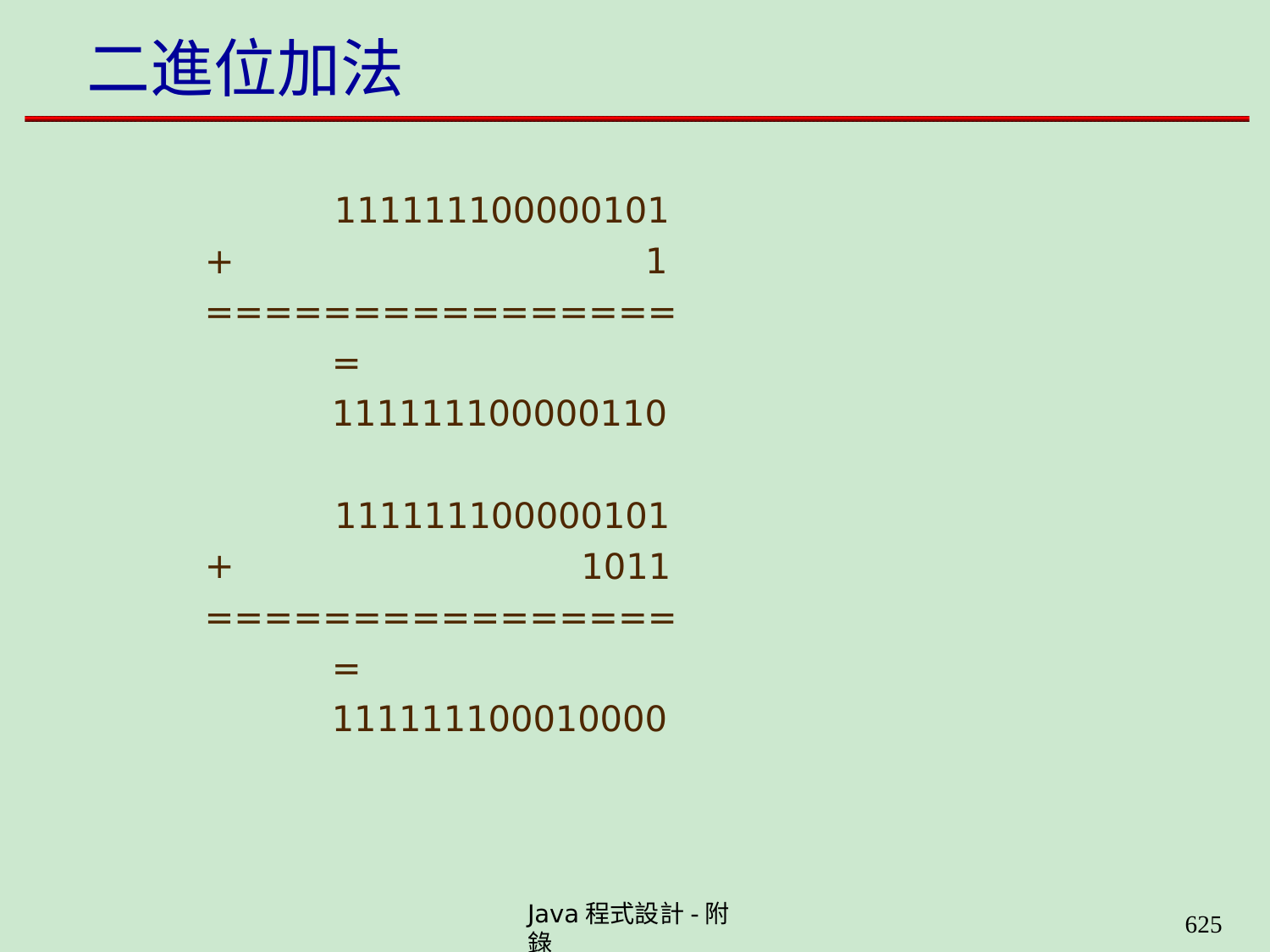

# 二進位加法
111111100000101
1
+
=================  111111100000110
111111100000101
1011
+
=================  111111100010000
Java程式設計-附錄
625